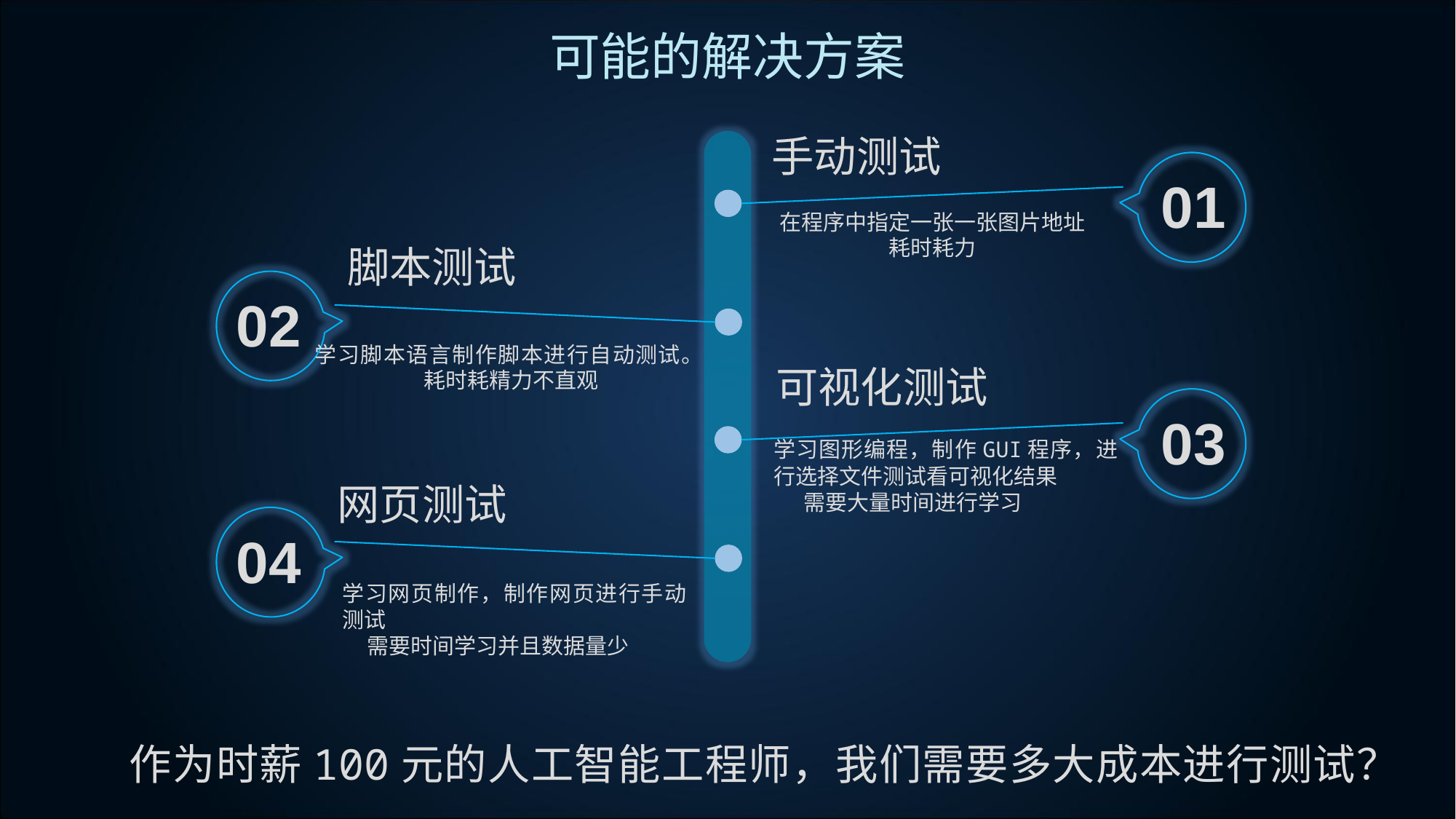

可能的解决方案
手动测试

01

在程序中指定一张一张图片地址
	耗时耗力
脚本测试

02

学习脚本语言制作脚本进行自动测试。
	耗时耗精力不直观
可视化测试

03

学习图形编程，制作GUI程序，进行选择文件测试看可视化结果
     需要大量时间进行学习
网页测试

04

学习网页制作，制作网页进行手动测试
    需要时间学习并且数据量少
作为时薪100元的人工智能工程师，我们需要多大成本进行测试？